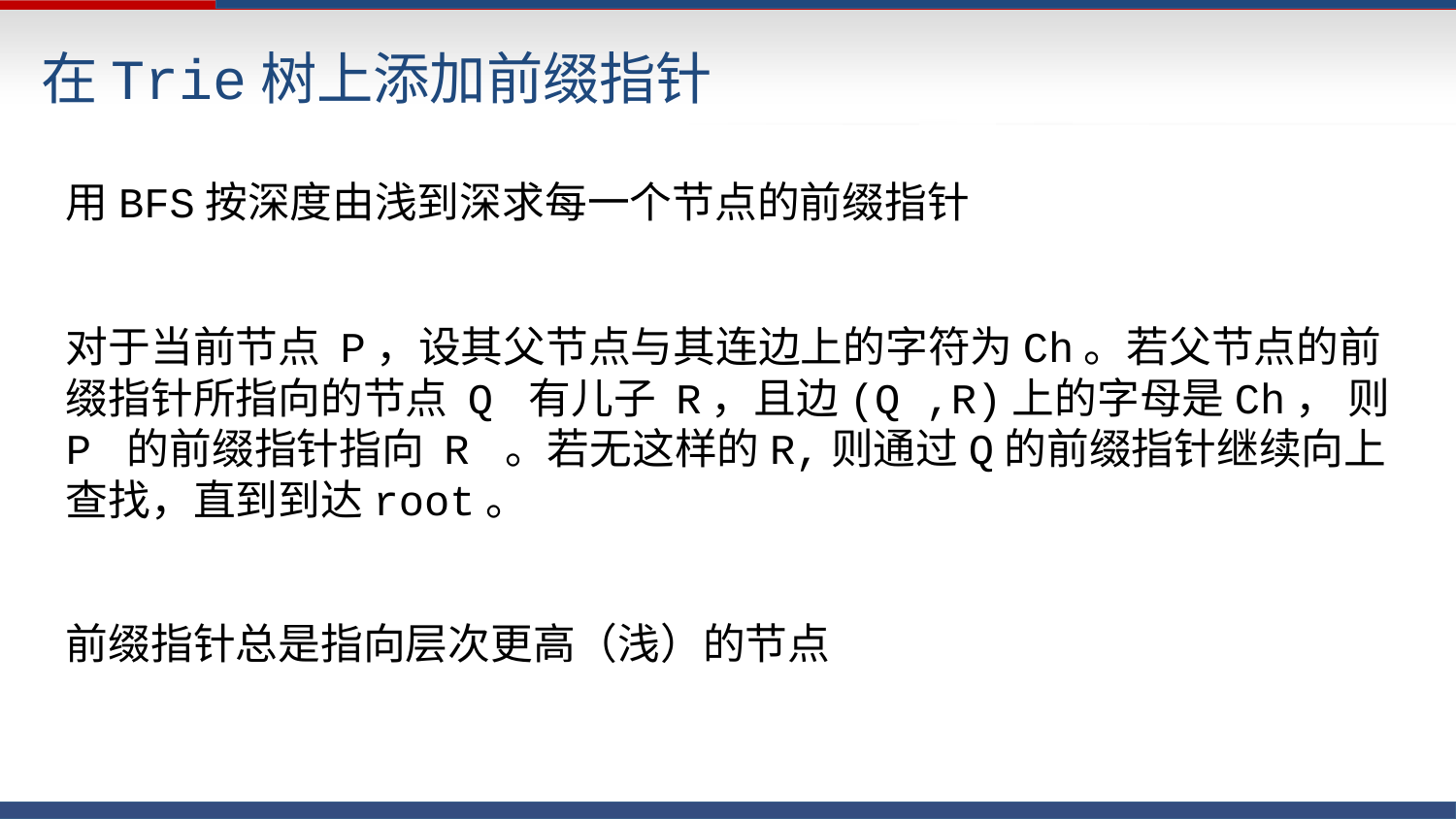

在Trie树上添加前缀指针
用BFS按深度由浅到深求每一个节点的前缀指针

对于当前节点 P，设其父节点与其连边上的字符为Ch。若父节点的前缀指针所指向的节点 Q 有儿子 R，且边(Q ,R)上的字母是Ch， 则 P 的前缀指针指向 R 。若无这样的R,则通过Q的前缀指针继续向上查找，直到到达root。

前缀指针总是指向层次更高（浅）的节点